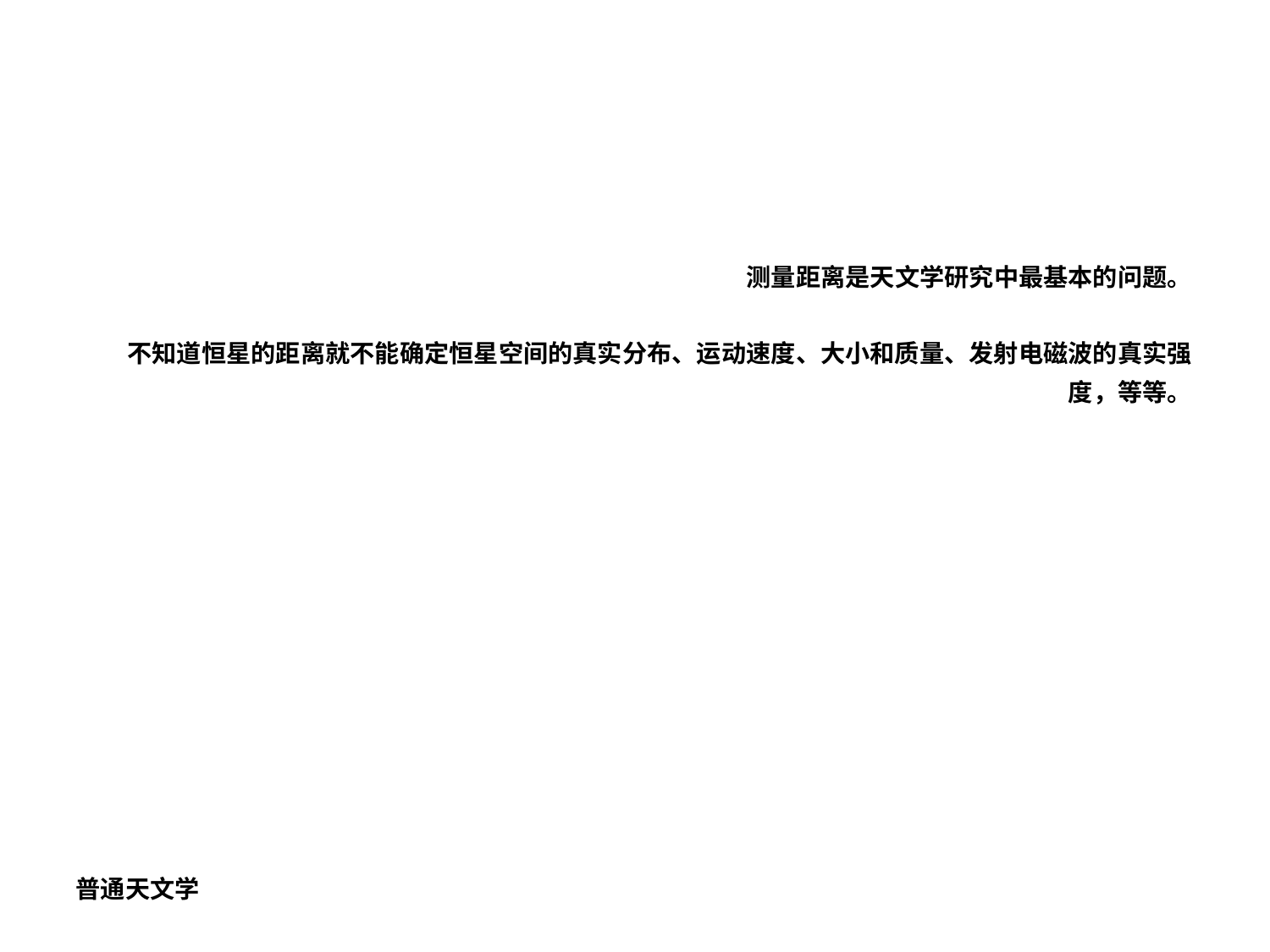

测量距离是天文学研究中最基本的问题。

       不知道恒星的距离就不能确定恒星空间的真实分布、运动速度、大小和质量、发射电磁波的真实强度，等等。

普通天文学